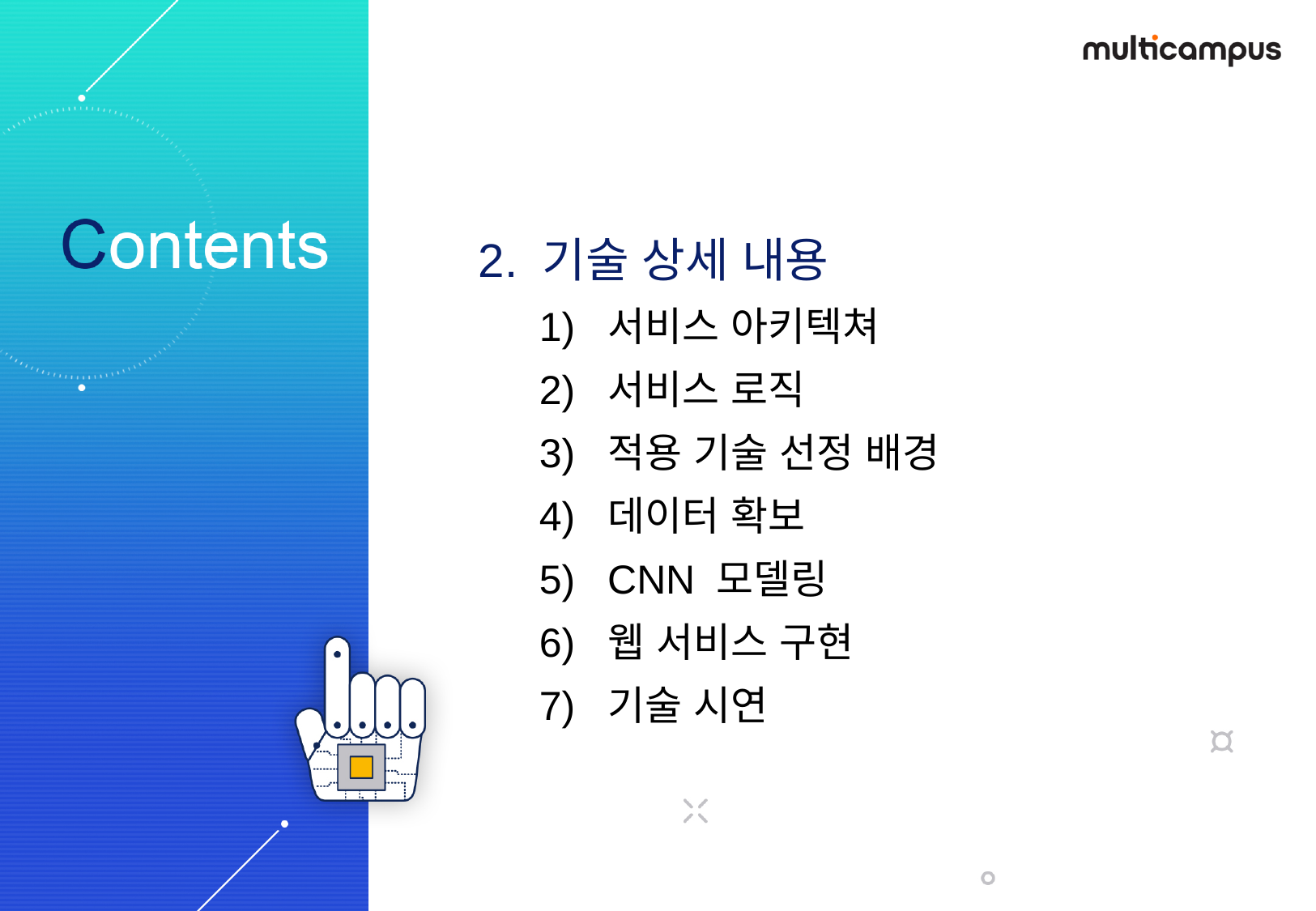

2. 기술 상세 내용
서비스 아키텍쳐
서비스 로직
적용 기술 선정 배경
데이터 확보
CNN 모델링
웹 서비스 구현
기술 시연